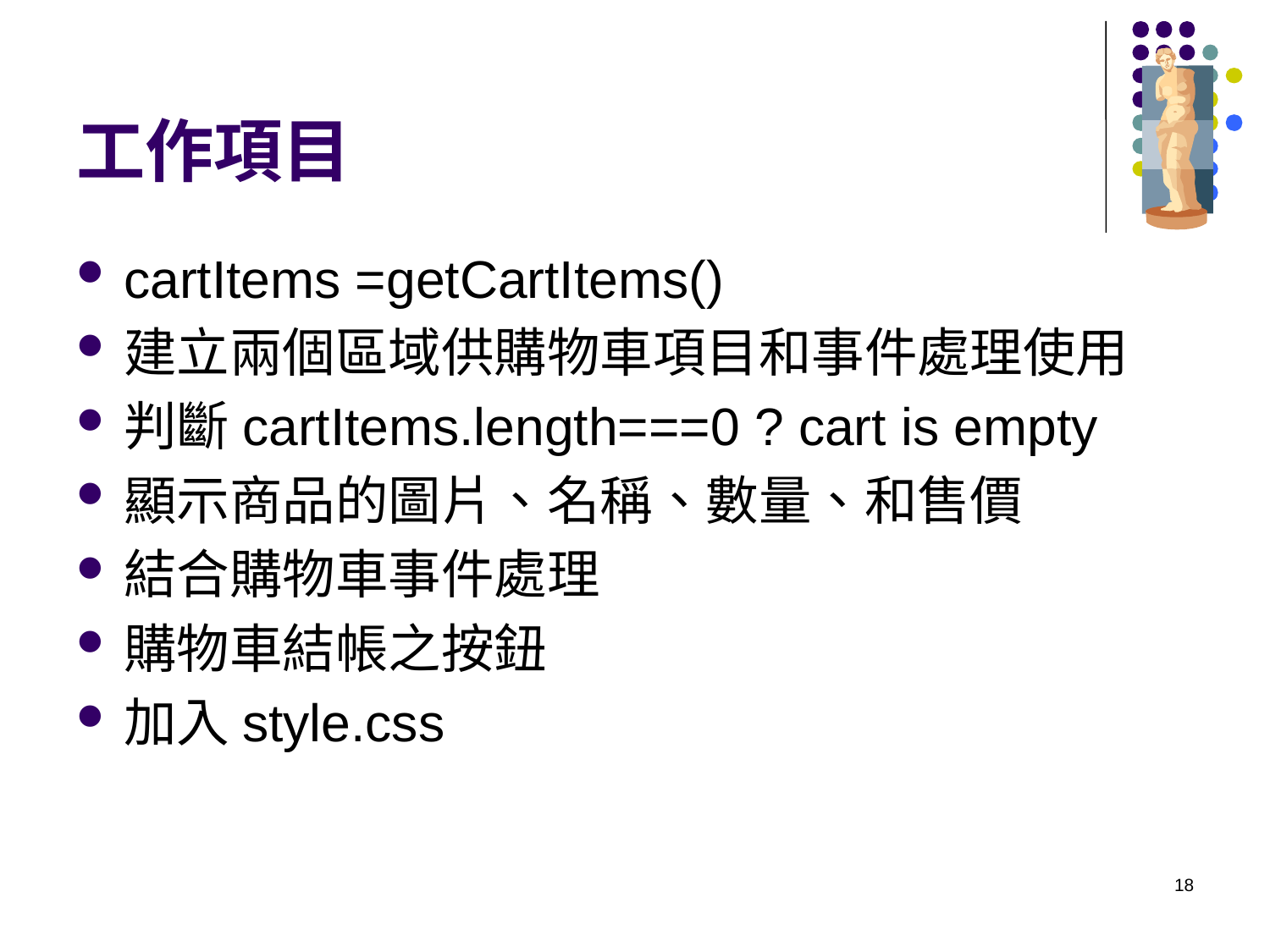

# 工作項目
cartItems =getCartItems()
建立兩個區域供購物車項目和事件處理使用
判斷cartItems.length===0 ? cart is empty
顯示商品的圖片、名稱、數量、和售價
結合購物車事件處理
購物車結帳之按鈕
加入style.css
18